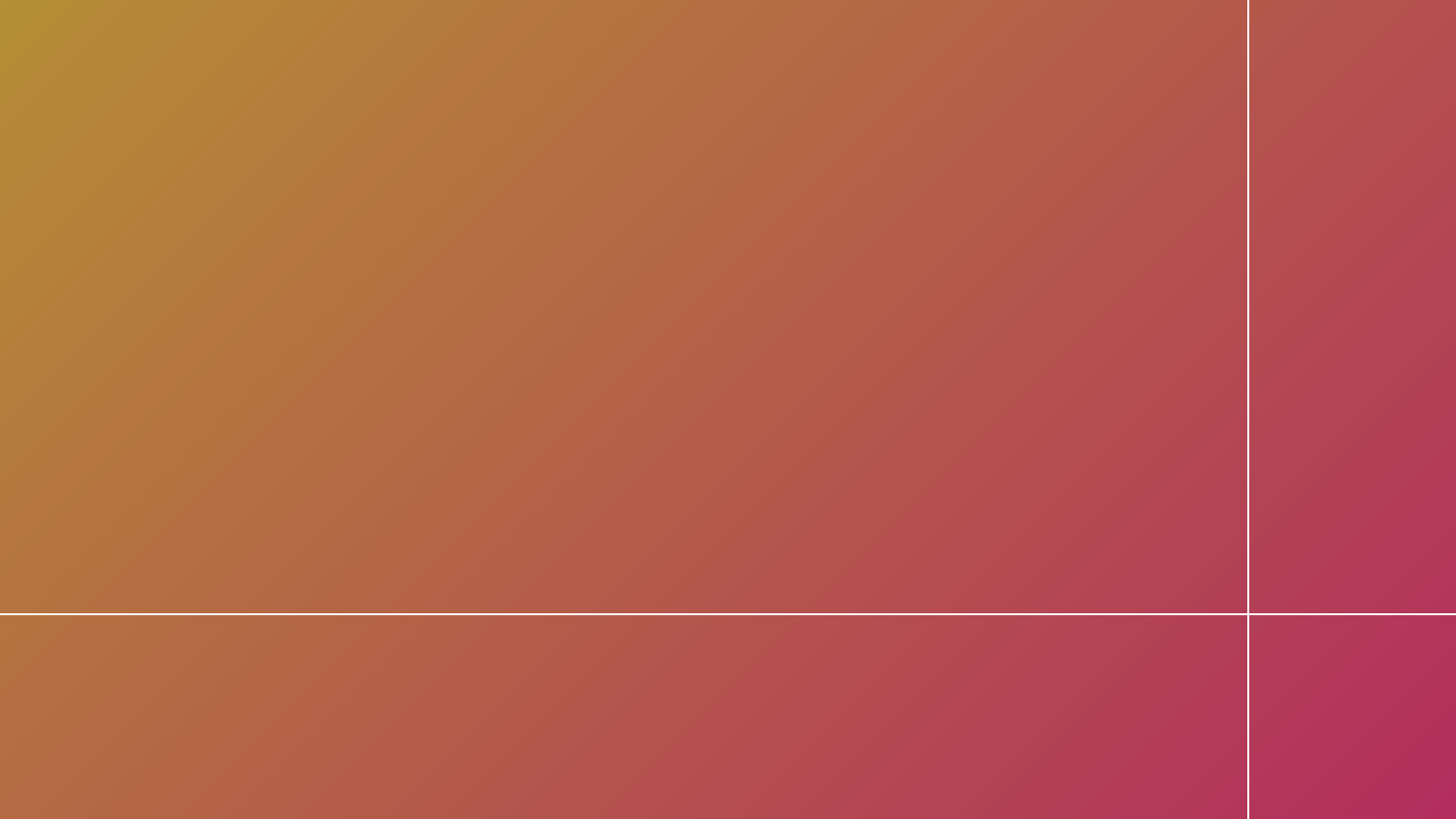

Bluetooth LED
앱 인벤터 구현
블루투스 사용해서 LED 제어하기
블루투스 송수신사용으로 텍스트 출력하기